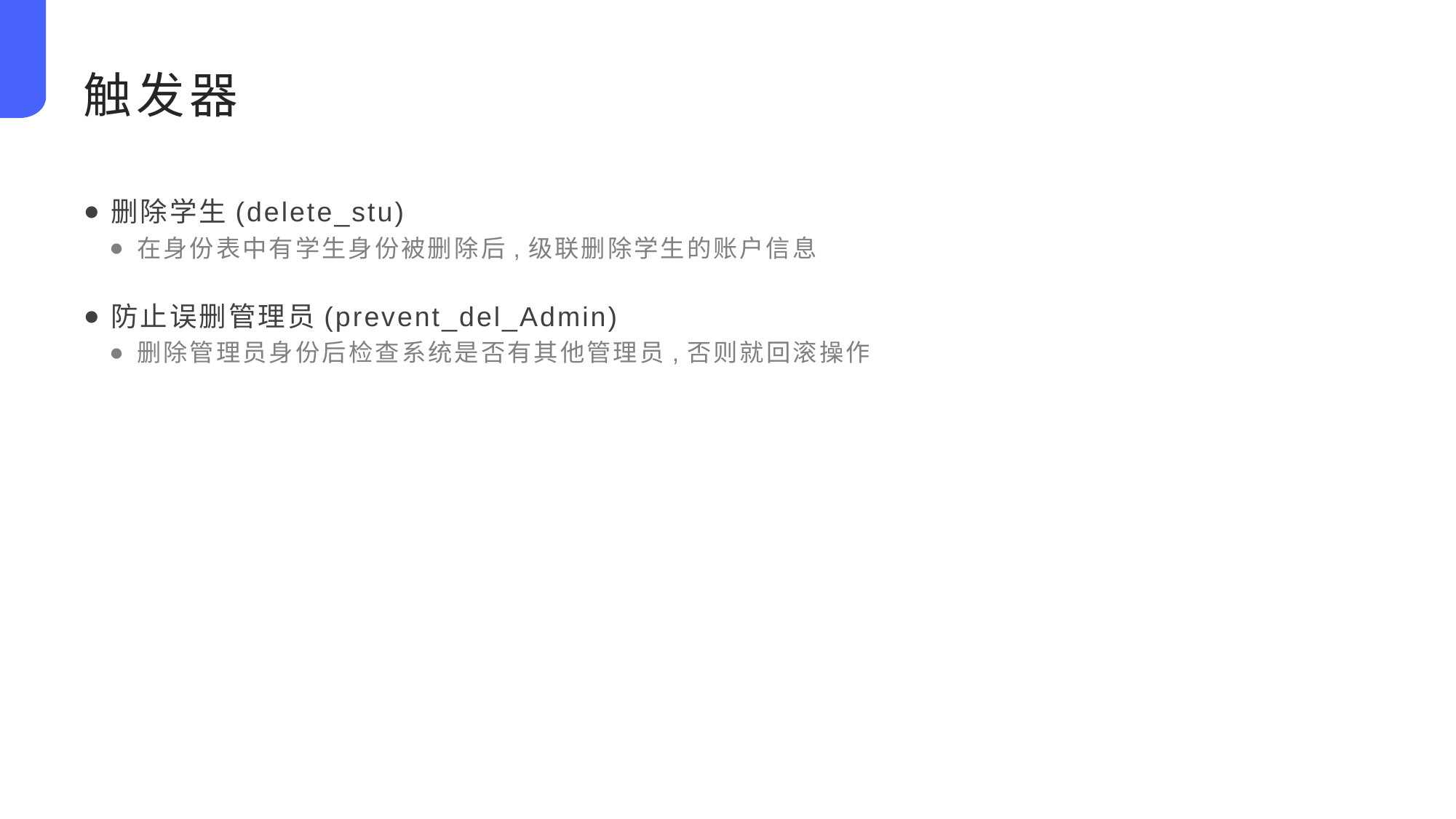

触发器
删除学生(delete_stu)
在身份表中有学生身份被删除后,级联删除学生的账户信息
防止误删管理员(prevent_del_Admin)
删除管理员身份后检查系统是否有其他管理员,否则就回滚操作